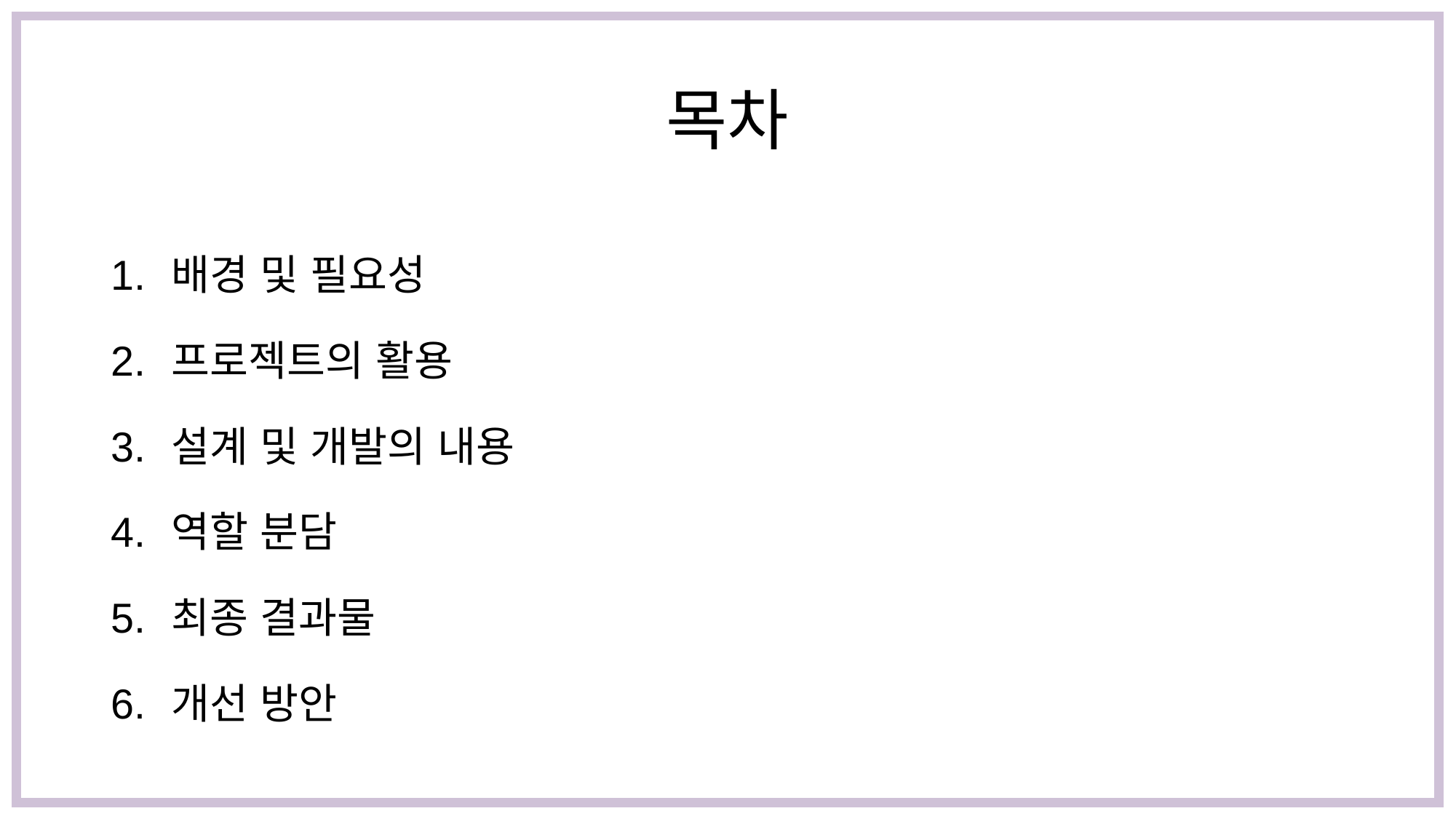

# 목차
배경 및 필요성
프로젝트의 활용
설계 및 개발의 내용
역할 분담
최종 결과물
개선 방안